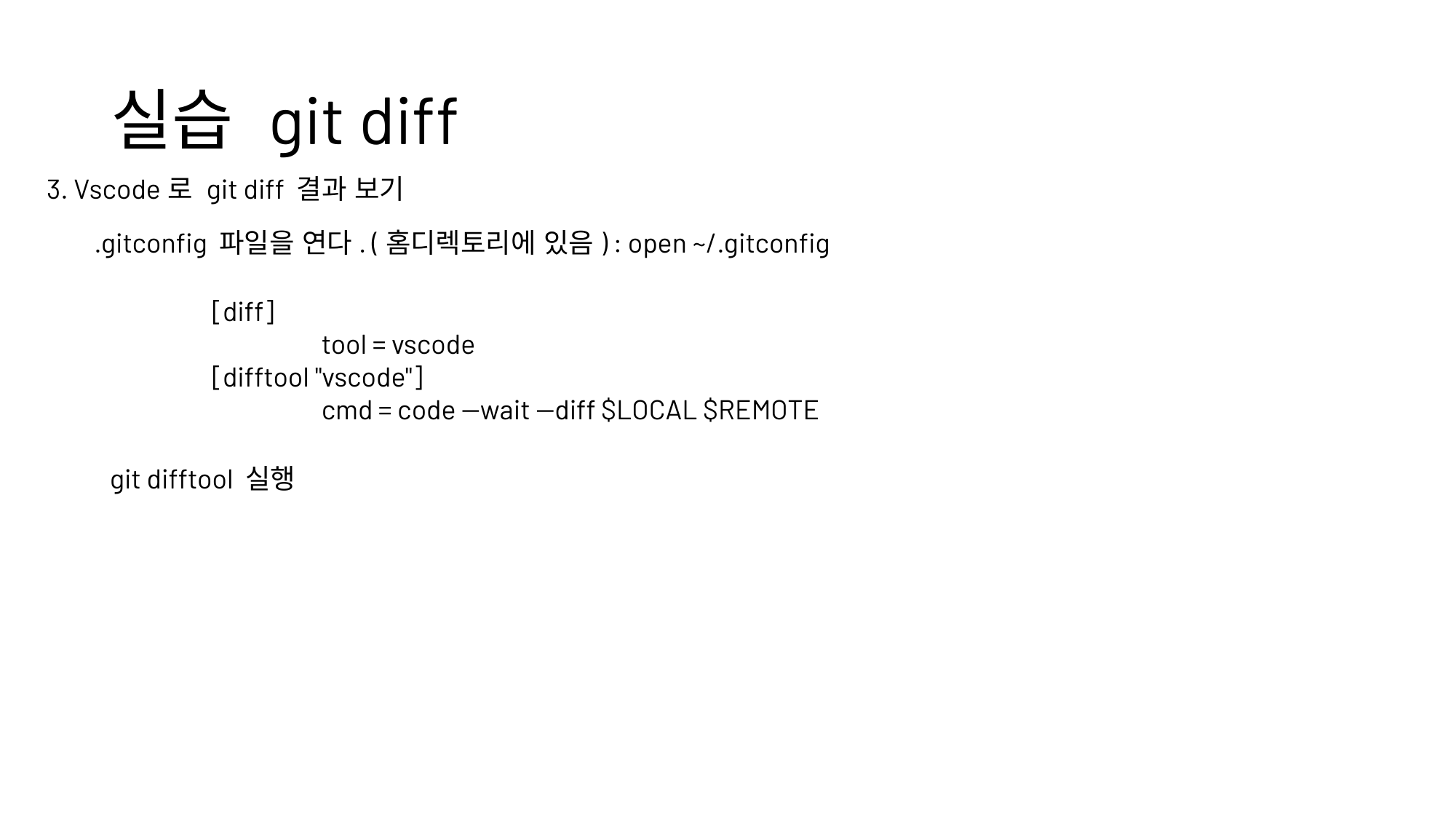

# 실습 git diff
3. Vscode로 git diff 결과 보기
.gitconfig 파일을 연다. (홈디렉토리에 있음) : open ~/.gitconfig
[diff]
	tool = vscode
[difftool "vscode"]
	cmd = code --wait --diff $LOCAL $REMOTE
git difftool 실행